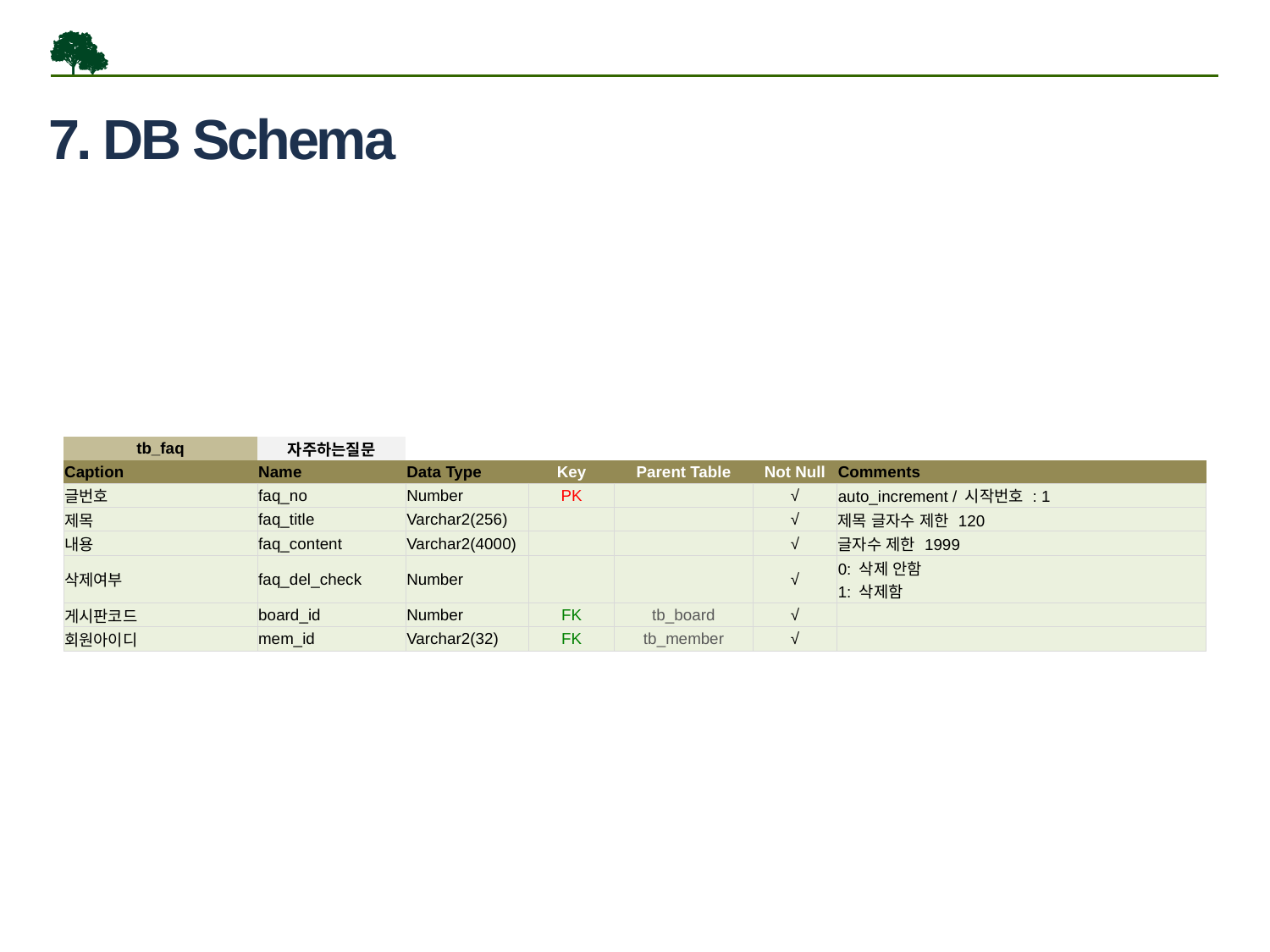

7. DB Schema
| tb\_faq | 자주하는질문 |  |  |  |  |  |
| --- | --- | --- | --- | --- | --- | --- |
| Caption | Name | Data Type | Key | Parent Table | Not Null | Comments |
| 글번호 | faq\_no | Number | PK |  | √ | auto\_increment / 시작번호 : 1 |
| 제목 | faq\_title | Varchar2(256) |  |  | √ | 제목 글자수 제한 120 |
| 내용 | faq\_content | Varchar2(4000) |  |  | √ | 글자수 제한 1999 |
| 삭제여부 | faq\_del\_check | Number |  |  | √ | 0: 삭제 안함 1: 삭제함 |
| 게시판코드 | board\_id | Number | FK | tb\_board | √ |  |
| 회원아이디 | mem\_id | Varchar2(32) | FK | tb\_member | √ |  |